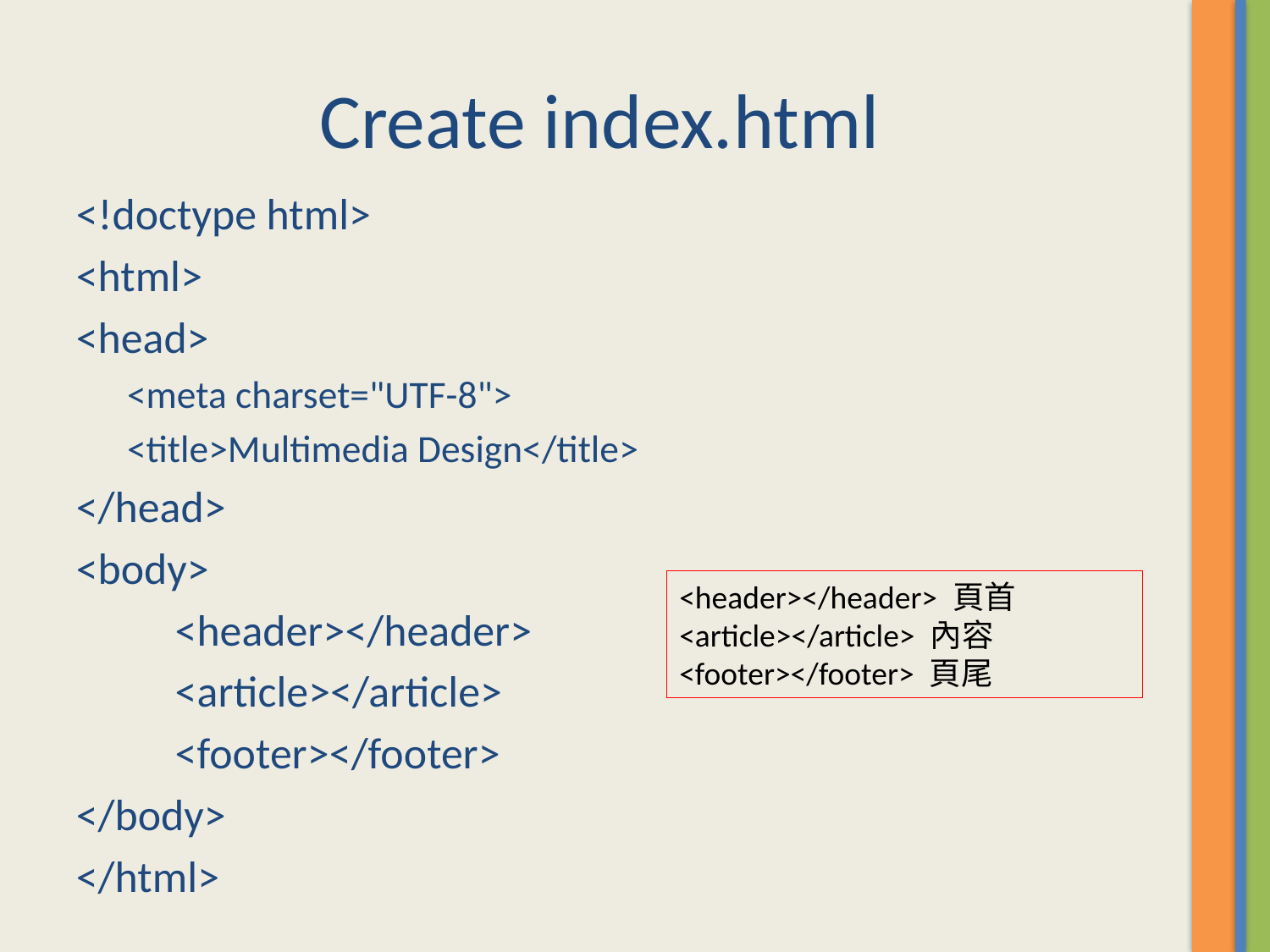

# Create index.html
<!doctype html>
<html>
<head>
<meta charset="UTF-8">
<title>Multimedia Design</title>
</head>
<body>
	<header></header>
	<article></article>
	<footer></footer>
</body>
</html>
<header></header> 頁首
<article></article> 內容
<footer></footer> 頁尾